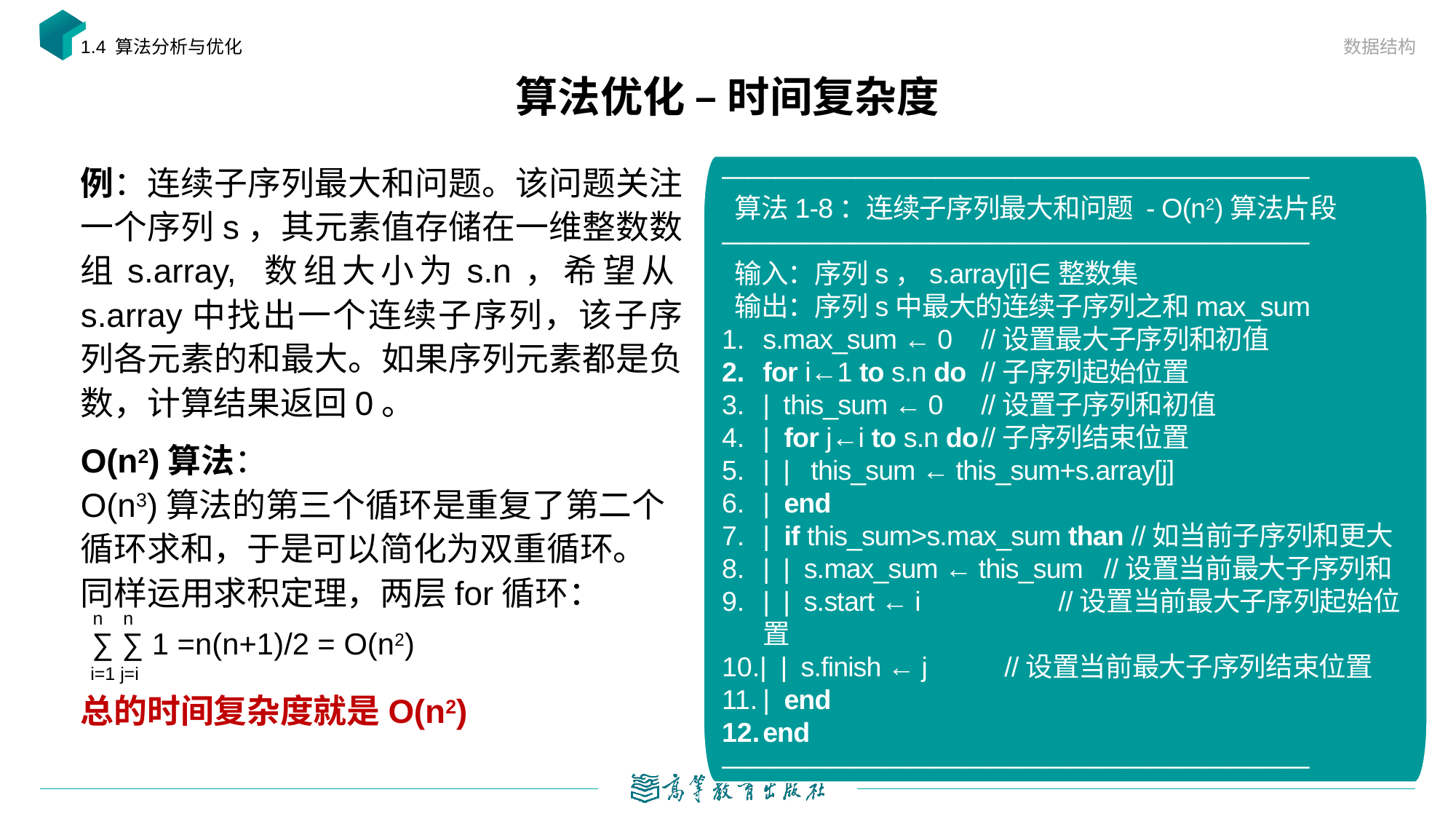

数据结构
1.4 算法分析与优化
# 算法优化 – 时间复杂度
例：连续子序列最大和问题。该问题关注一个序列s，其元素值存储在一维整数数组s.array, 数组大小为s.n，希望从s.array中找出一个连续子序列，该子序列各元素的和最大。如果序列元素都是负数，计算结果返回0。
——————————————————————
 算法1-8：连续子序列最大和问题 - O(n2)算法片段
——————————————————————
 输入：序列s，s.array[i]∈整数集
 输出：序列s中最大的连续子序列之和max_sum
s.max_sum ← 0	//设置最大子序列和初值
for i←1 to s.n do	//子序列起始位置
|  this_sum ← 0	//设置子序列和初值
|  for j←i to s.n do	//子序列结束位置
|  |   this_sum ← this_sum+s.array[j]
|  end
|  if this_sum>s.max_sum than //如当前子序列和更大
|  |  s.max_sum ← this_sum   //设置当前最大子序列和
|  |  s.start ← i	           //设置当前最大子序列起始位置
|  |  s.finish ← j           //设置当前最大子序列结束位置
|  end
end
——————————————————————
O(n2)算法：
O(n3)算法的第三个循环是重复了第二个循环求和，于是可以简化为双重循环。
同样运用求积定理，两层for循环：

总的时间复杂度就是O(n2)
n    n
∑ ∑ 1 =n(n+1)/2 = O(n2)
i=1 j=i